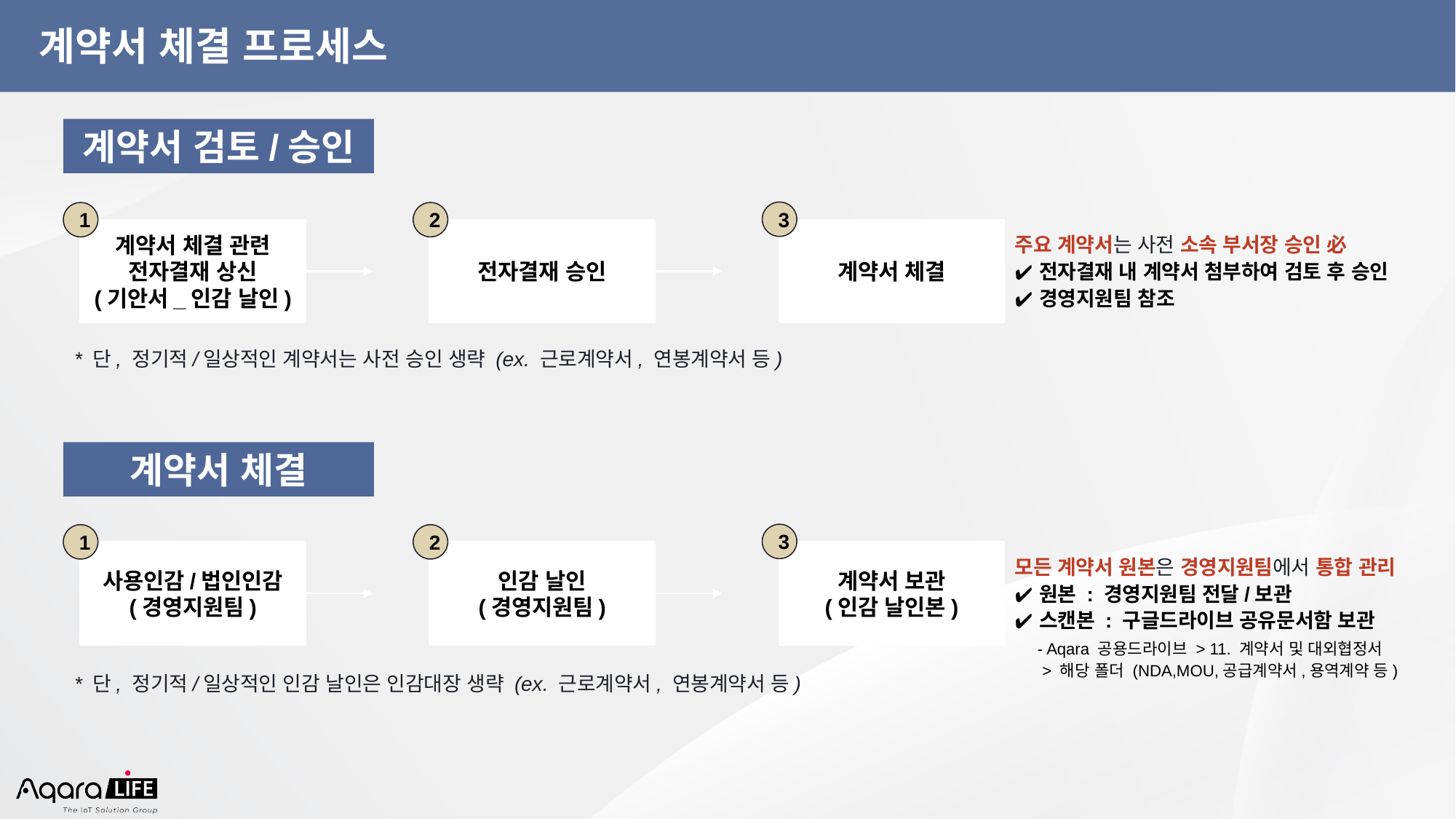

# 계약서 체결 프로세스
계약서 검토/승인
3
1
2
계약서 체결 관련
전자결재 상신
(기안서_인감 날인)
전자결재 승인
계약서 체결
주요 계약서는 사전 소속 부서장 승인 必
전자결재 내 계약서 첨부하여 검토 후 승인
경영지원팀 참조
* 단, 정기적/일상적인 계약서는 사전 승인 생략 (ex. 근로계약서, 연봉계약서 등)
계약서 체결
3
1
2
사용인감/법인인감
(경영지원팀)
인감 날인
(경영지원팀)
계약서 보관
(인감 날인본)
모든 계약서 원본은 경영지원팀에서 통합 관리
원본 : 경영지원팀 전달/보관
스캔본 : 구글드라이브 공유문서함 보관
    - Aqara 공용드라이브 > 11. 계약서 및 대외협정서
      > 해당 폴더 (NDA,MOU,공급계약서,용역계약 등)
* 단, 정기적/일상적인 인감 날인은 인감대장 생략 (ex. 근로계약서, 연봉계약서 등)